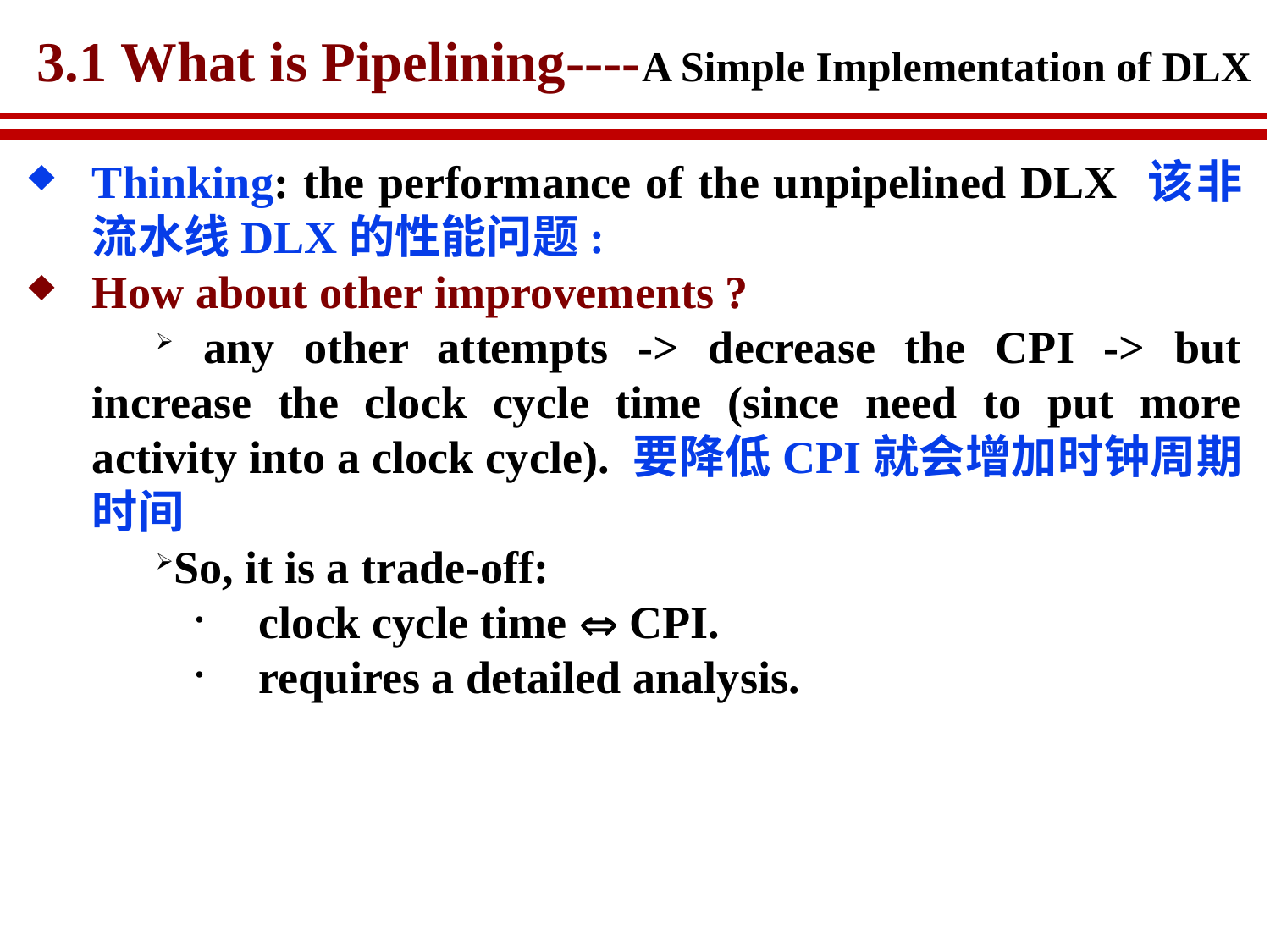

# 3.1 What is Pipelining----A Simple Implementation of DLX
Thinking: the performance of the unpipelined DLX 该非流水线DLX的性能问题:
How about other improvements ?
 any other attempts -> decrease the CPI -> but increase the clock cycle time (since need to put more activity into a clock cycle). 要降低CPI就会增加时钟周期时间
So, it is a trade-off:
clock cycle time ⇔ CPI.
requires a detailed analysis.